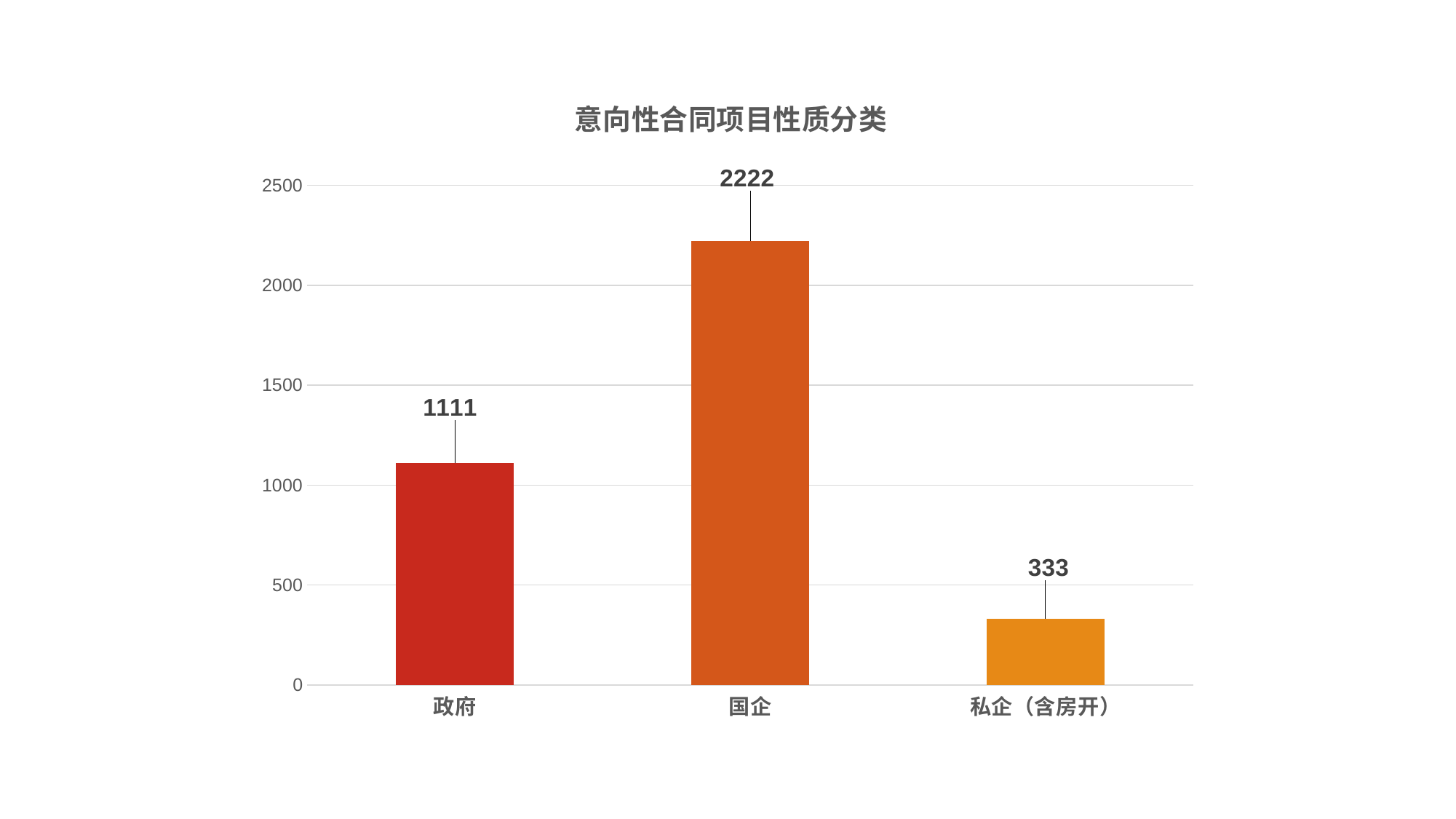

### Chart: 意向性合同项目性质分类

| Category | 意向性合同项目性质分类 |
|---|---|
| 政府 | 1111.0 |
| 国企 | 2222.0 |
| 私企（含房开） | 333.0 |